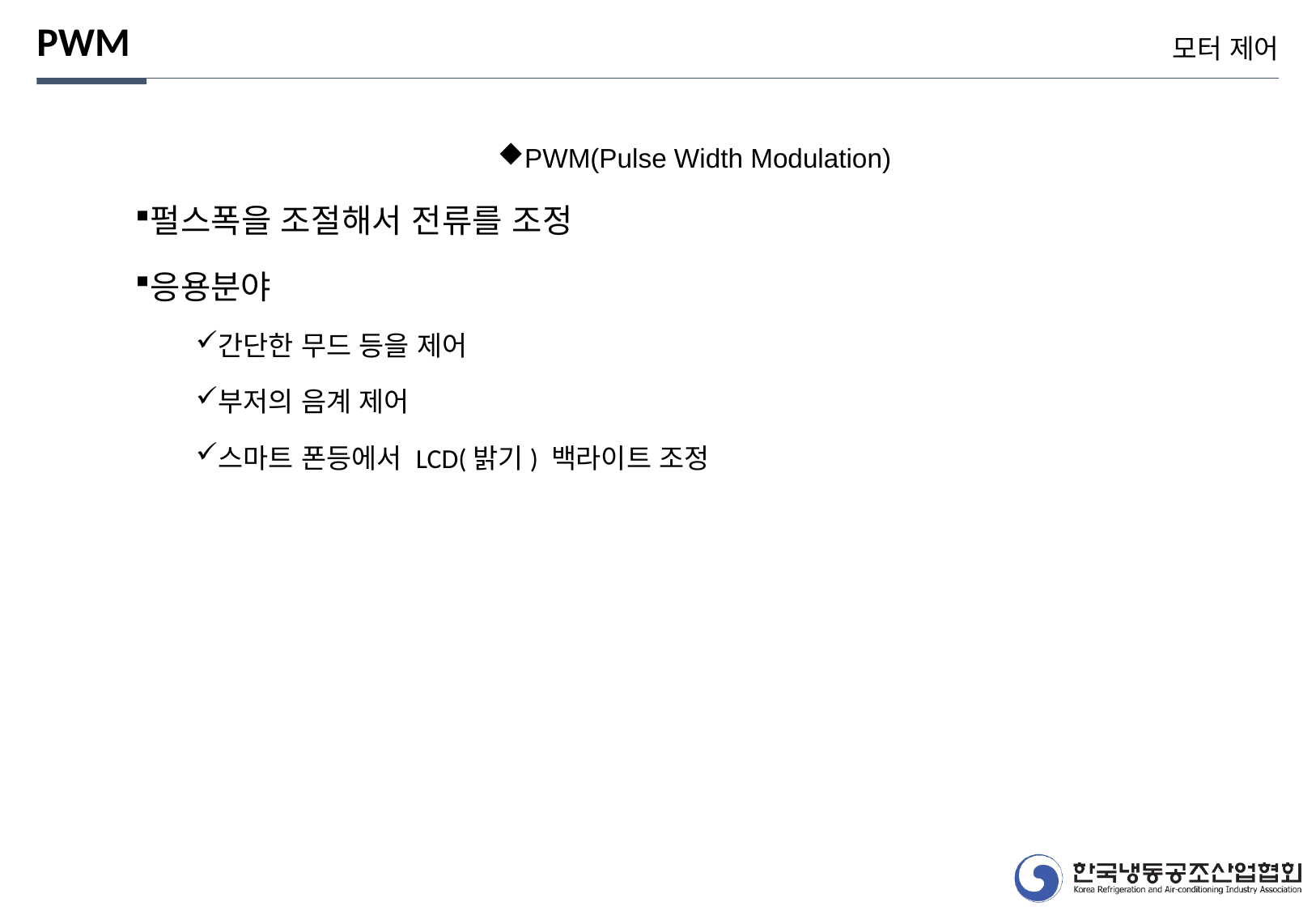

PWM
모터 제어
PWM(Pulse Width Modulation)
펄스폭을 조절해서 전류를 조정
응용분야
간단한 무드 등을 제어
부저의 음계 제어
스마트 폰등에서 LCD(밝기) 백라이트 조정